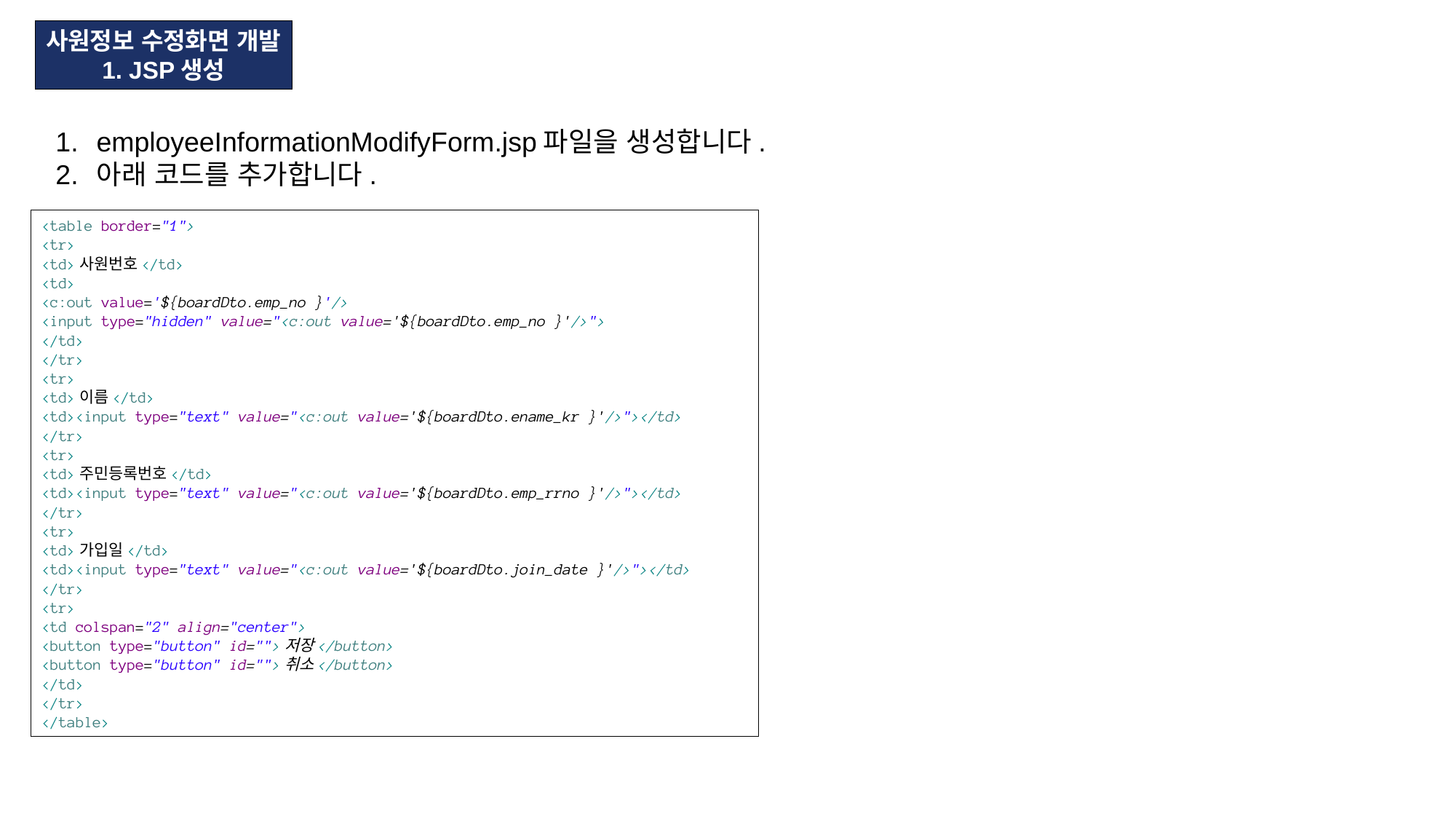

사원정보 수정화면 개발
1. JSP생성
employeeInformationModifyForm.jsp파일을 생성합니다.
아래 코드를 추가합니다.
<table border="1">
<tr>
<td>사원번호</td>
<td>
<c:out value='${boardDto.emp_no }'/>
<input type="hidden" value="<c:out value='${boardDto.emp_no }'/>">
</td>
</tr>
<tr>
<td>이름</td>
<td><input type="text" value="<c:out value='${boardDto.ename_kr }'/>"></td>
</tr>
<tr>
<td>주민등록번호</td>
<td><input type="text" value="<c:out value='${boardDto.emp_rrno }'/>"></td>
</tr>
<tr>
<td>가입일</td>
<td><input type="text" value="<c:out value='${boardDto.join_date }'/>"></td>
</tr>
<tr>
<td colspan="2" align="center">
<button type="button" id="">저장</button>
<button type="button" id="">취소</button>
</td>
</tr>
</table>